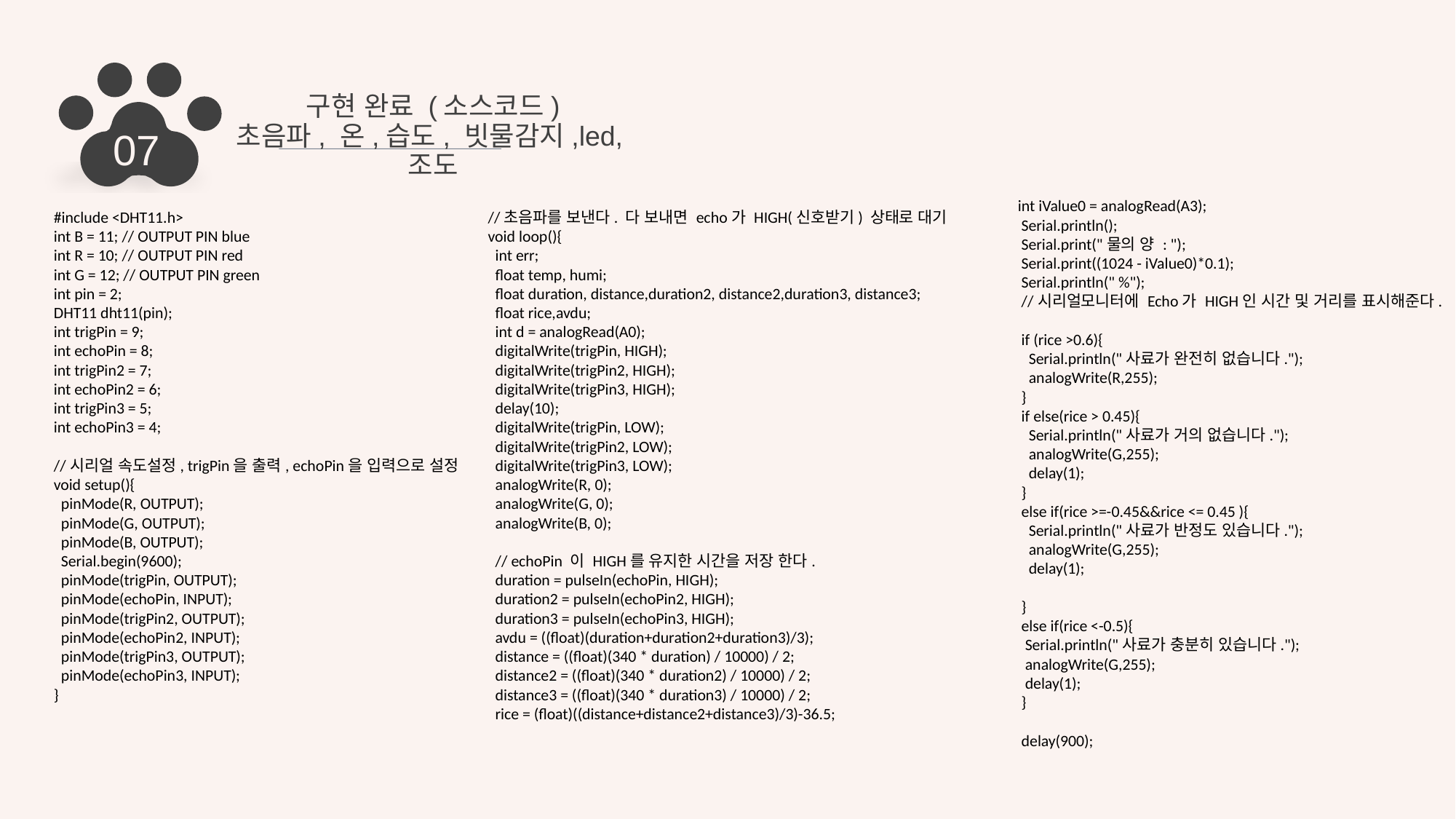

구현 완료 (소스코드)
초음파, 온,습도, 빗물감지,led,조도
07
 int iValue0 = analogRead(A3);
  Serial.println();
  Serial.print("물의 양 : ");
  Serial.print((1024 - iValue0)*0.1);
  Serial.println(" %");
  //시리얼모니터에 Echo가 HIGH인 시간 및 거리를 표시해준다.

  if (rice >0.6){
    Serial.println("사료가 완전히 없습니다.");
    analogWrite(R,255);
  }
  if else(rice > 0.45){
    Serial.println("사료가 거의 없습니다.");
    analogWrite(G,255);
    delay(1);
  }
  else if(rice >=-0.45&&rice <= 0.45 ){
    Serial.println("사료가 반정도 있습니다.");
    analogWrite(G,255);
    delay(1);

  }
  else if(rice <-0.5){
   Serial.println("사료가 충분히 있습니다.");
   analogWrite(G,255);
   delay(1);
  }

  delay(900);

//초음파를 보낸다. 다 보내면 echo가 HIGH(신호받기) 상태로 대기
void loop(){
  int err;
  float temp, humi;
  float duration, distance,duration2, distance2,duration3, distance3;
  float rice,avdu;
  int d = analogRead(A0);
  digitalWrite(trigPin, HIGH);
  digitalWrite(trigPin2, HIGH);
  digitalWrite(trigPin3, HIGH);
  delay(10);
  digitalWrite(trigPin, LOW);
  digitalWrite(trigPin2, LOW);
  digitalWrite(trigPin3, LOW);
  analogWrite(R, 0);
  analogWrite(G, 0);
  analogWrite(B, 0);

  // echoPin 이 HIGH를 유지한 시간을 저장 한다.
  duration = pulseIn(echoPin, HIGH);
  duration2 = pulseIn(echoPin2, HIGH);
  duration3 = pulseIn(echoPin3, HIGH);
  avdu = ((float)(duration+duration2+duration3)/3);
  distance = ((float)(340 * duration) / 10000) / 2;
  distance2 = ((float)(340 * duration2) / 10000) / 2;
  distance3 = ((float)(340 * duration3) / 10000) / 2;
  rice = (float)((distance+distance2+distance3)/3)-36.5;
#include <DHT11.h>
int B = 11; // OUTPUT PIN blue
int R = 10; // OUTPUT PIN red
int G = 12; // OUTPUT PIN green
int pin = 2;
DHT11 dht11(pin);
int trigPin = 9;
int echoPin = 8;
int trigPin2 = 7;
int echoPin2 = 6;
int trigPin3 = 5;
int echoPin3 = 4;

//시리얼 속도설정, trigPin을 출력, echoPin을 입력으로 설정
void setup(){
  pinMode(R, OUTPUT);
  pinMode(G, OUTPUT);
  pinMode(B, OUTPUT);
  Serial.begin(9600);
  pinMode(trigPin, OUTPUT);
  pinMode(echoPin, INPUT);
  pinMode(trigPin2, OUTPUT);
  pinMode(echoPin2, INPUT);
  pinMode(trigPin3, OUTPUT);
  pinMode(echoPin3, INPUT);
}